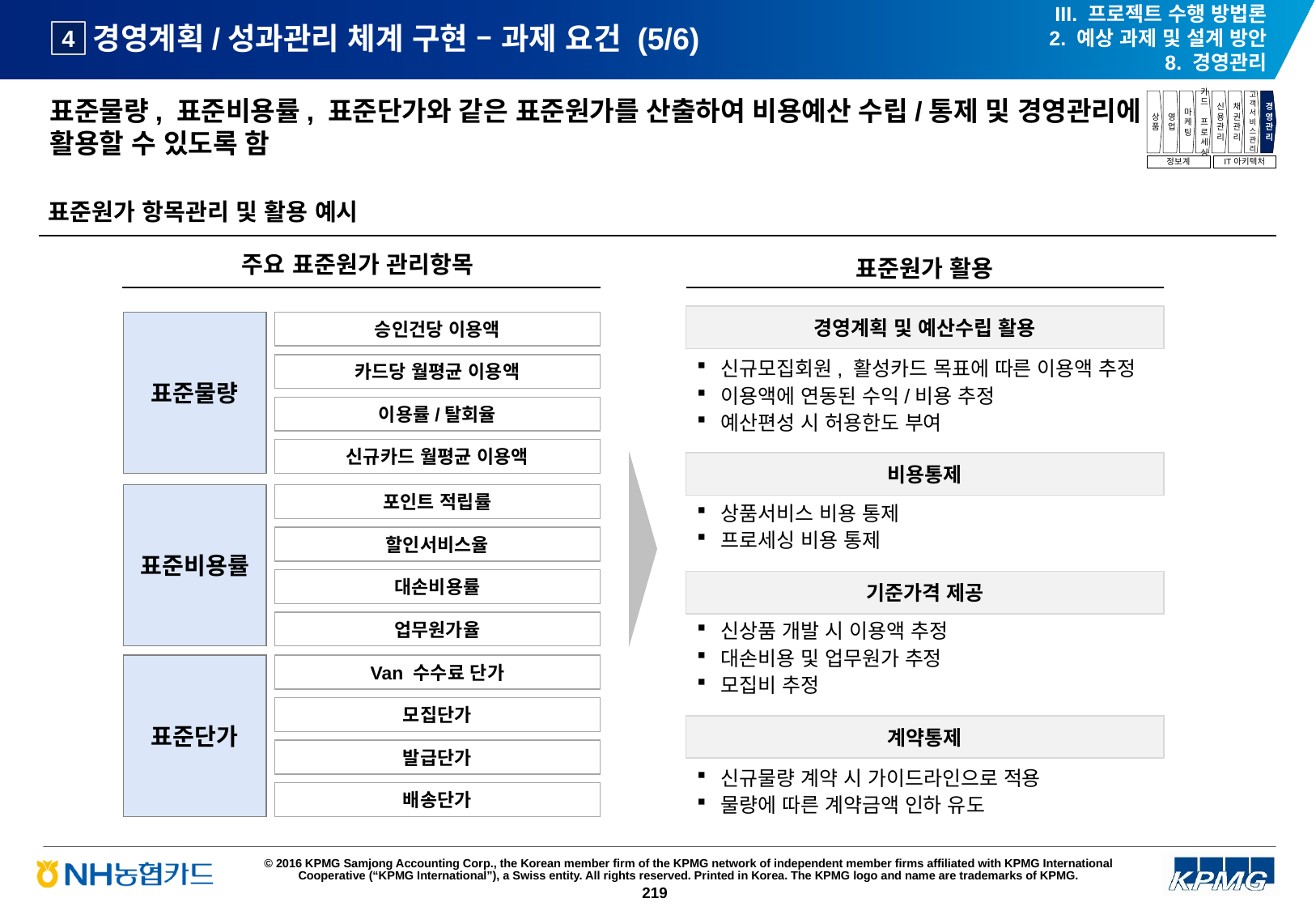

III. 프로젝트 수행 방법론
2. 예상 과제 및 설계 방안
8. 경영관리
# 경영계획/성과관리 체계 구현 – 과제 요건 (5/6)
4
표준물량, 표준비용률, 표준단가와 같은 표준원가를 산출하여 비용예산 수립/통제 및 경영관리에 활용할 수 있도록 함
상품
영업
마케팅
카드
프로세싱
신용관리
채권관리
고객서비스관리
경영관리
정보계
IT아키텍처
표준원가 항목관리 및 활용 예시
주요 표준원가 관리항목
표준원가 활용
경영계획 및 예산수립 활용
표준물량
승인건당 이용액
신규모집회원, 활성카드 목표에 따른 이용액 추정
이용액에 연동된 수익/비용 추정
예산편성 시 허용한도 부여
카드당 월평균 이용액
이용률/탈회율
신규카드 월평균 이용액
비용통제
표준비용률
포인트 적립률
상품서비스 비용 통제
프로세싱 비용 통제
할인서비스율

대손비용률
기준가격 제공
신상품 개발 시 이용액 추정
대손비용 및 업무원가 추정
모집비 추정
업무원가율
표준단가
Van 수수료 단가
모집단가
계약통제
발급단가
신규물량 계약 시 가이드라인으로 적용
물량에 따른 계약금액 인하 유도
배송단가